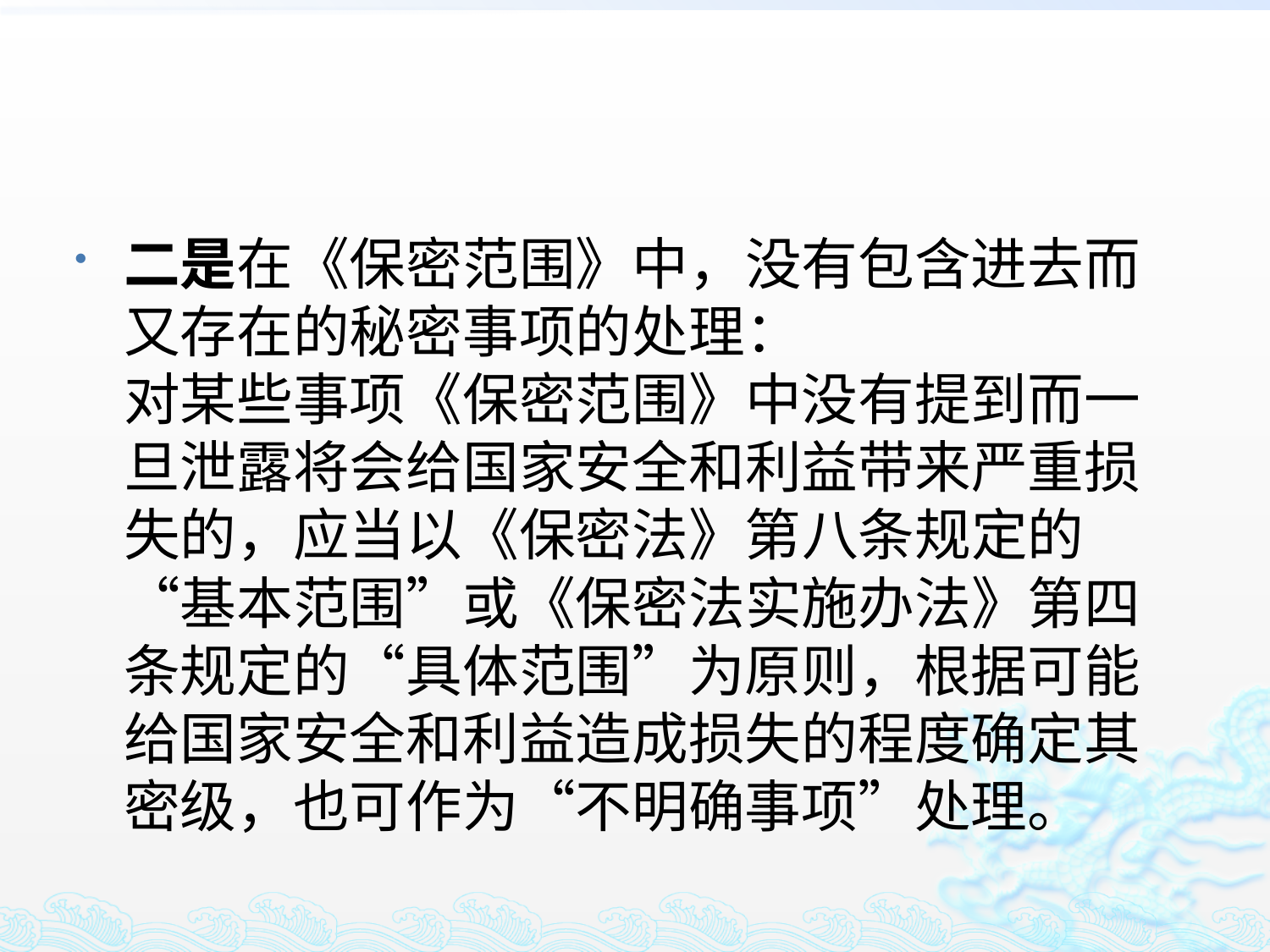

#
二是在《保密范围》中，没有包含进去而又存在的秘密事项的处理： 
对某些事项《保密范围》中没有提到而一旦泄露将会给国家安全和利益带来严重损失的，应当以《保密法》第八条规定的“基本范围”或《保密法实施办法》第四条规定的“具体范围”为原则，根据可能给国家安全和利益造成损失的程度确定其密级，也可作为“不明确事项”处理。